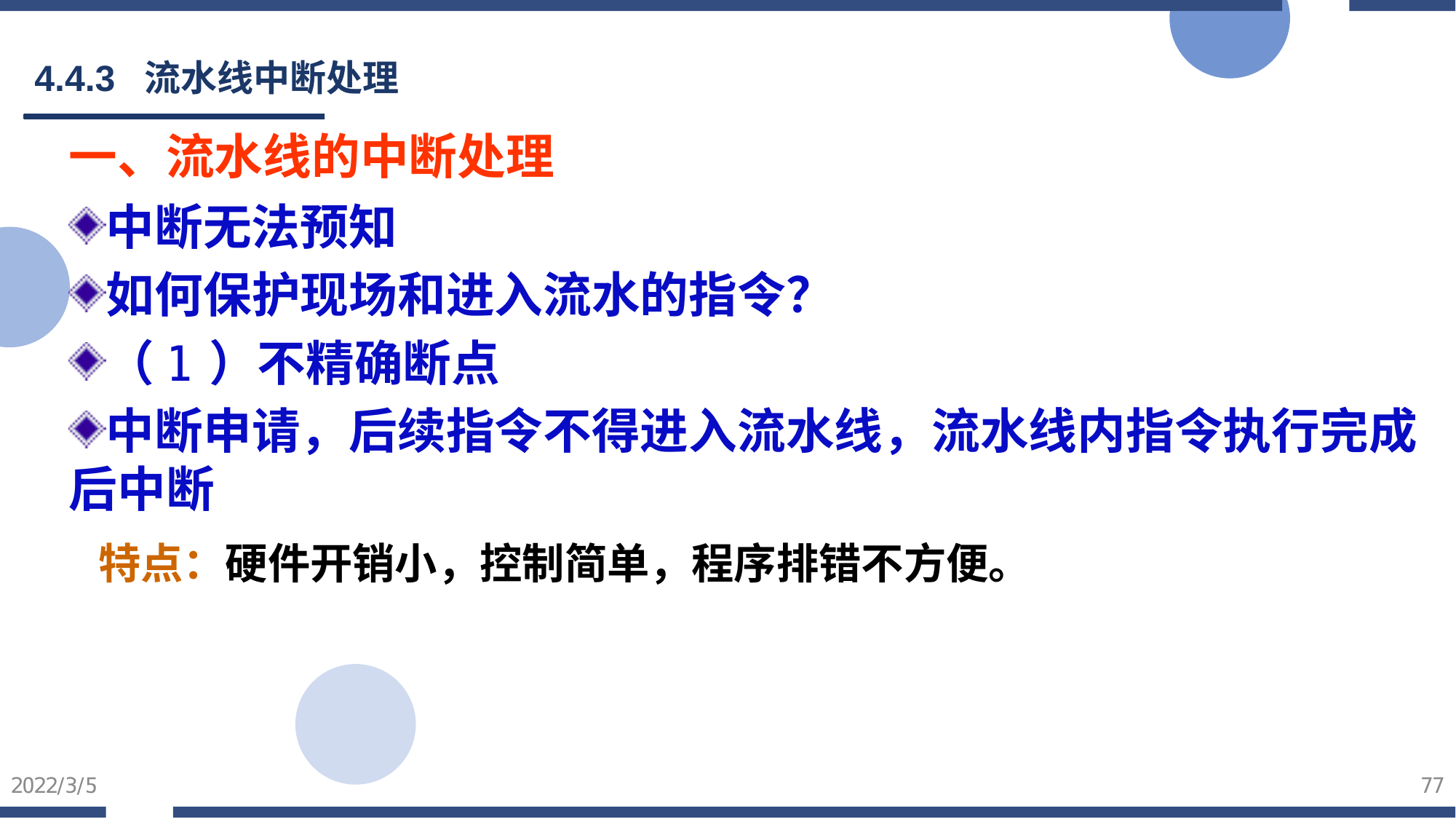

# 4.4.3  流水线中断处理
一、流水线的中断处理
中断无法预知
如何保护现场和进入流水的指令？
（1）不精确断点
中断申请，后续指令不得进入流水线，流水线内指令执行完成后中断
  特点：硬件开销小，控制简单，程序排错不方便。
2022/3/5
77